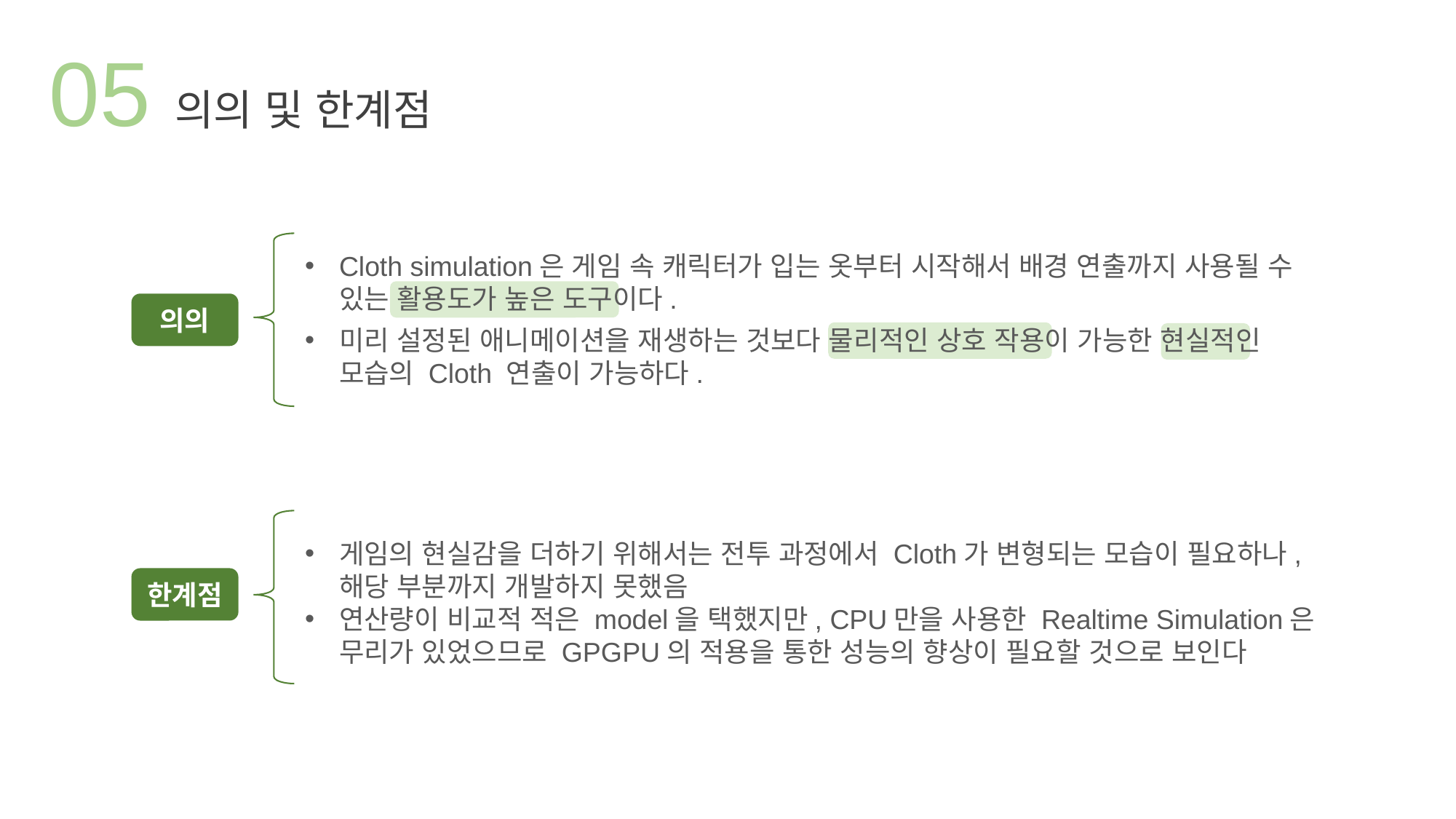

05
의의 및 한계점

Cloth simulation은 게임 속 캐릭터가 입는 옷부터 시작해서 배경 연출까지 사용될 수 있는 활용도가 높은 도구이다.

미리 설정된 애니메이션을 재생하는 것보다 물리적인 상호 작용이 가능한 현실적인 모습의 Cloth 연출이 가능하다.

의의

게임의 현실감을 더하기 위해서는 전투 과정에서 Cloth가 변형되는 모습이 필요하나, 해당 부분까지 개발하지 못했음
연산량이 비교적 적은 model을 택했지만, CPU만을 사용한 Realtime Simulation은 무리가 있었으므로 GPGPU의 적용을 통한 성능의 향상이 필요할 것으로 보인다

한계점